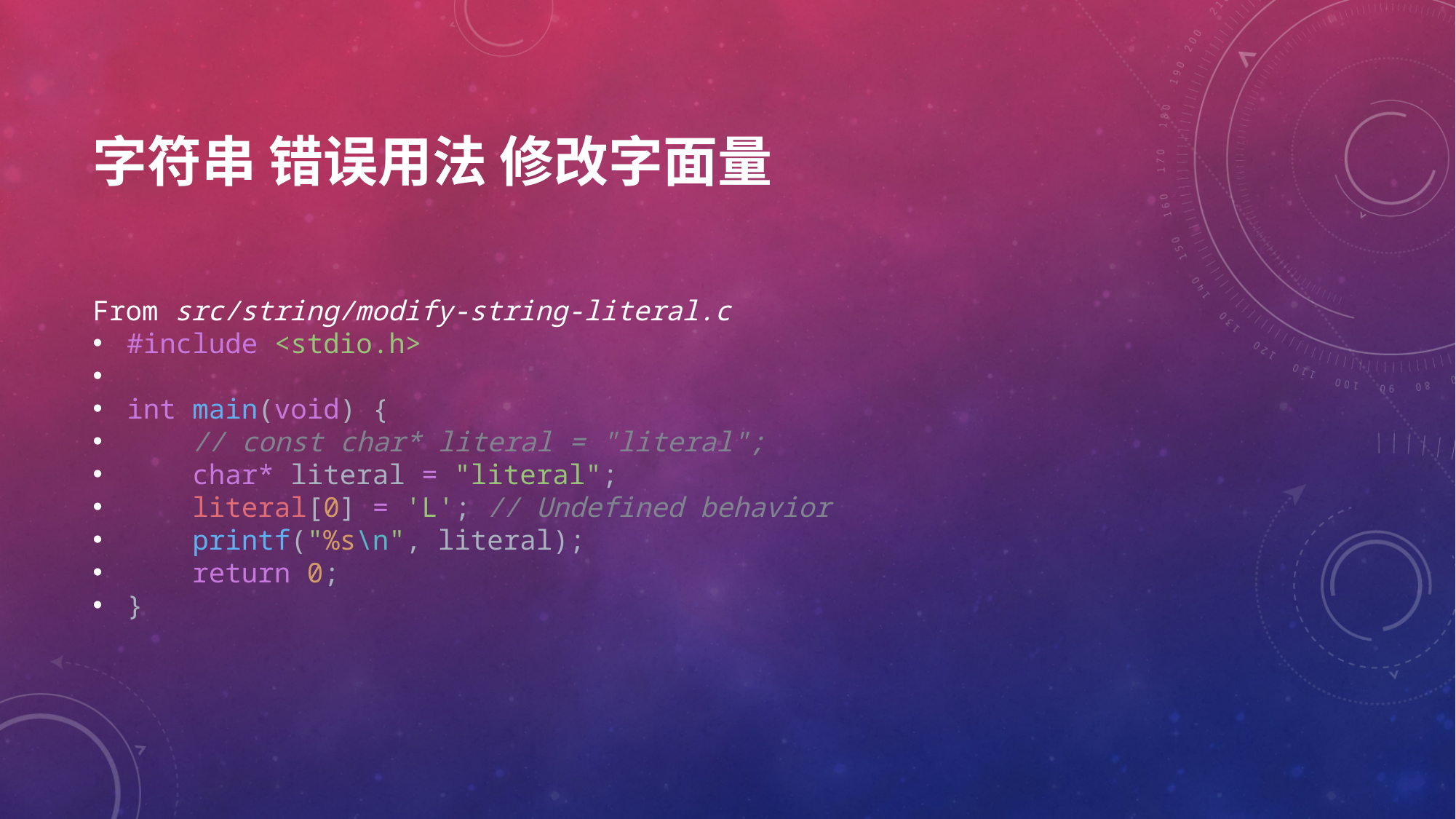

# 字符串 错误用法 修改字面量
From src/string/modify-string-literal.c
#include <stdio.h>

int main(void) {
    // const char* literal = "literal";
    char* literal = "literal";
    literal[0] = 'L'; // Undefined behavior
    printf("%s\n", literal);
    return 0;
}